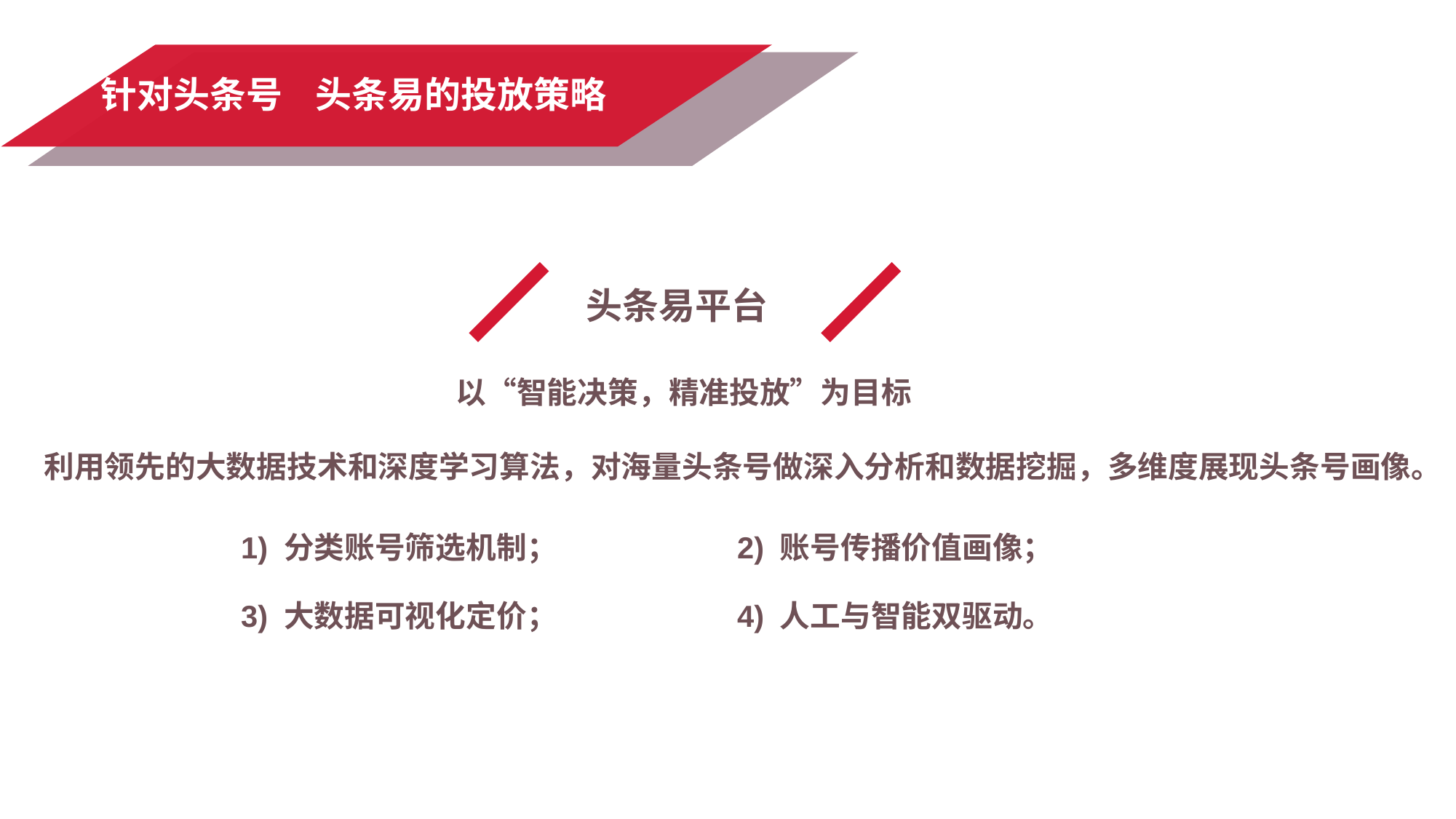

针对头条号    头条易的投放策略
头条易平台
以“智能决策，精准投放”为目标
利用领先的大数据技术和深度学习算法，对海量头条号做深入分析和数据挖掘，多维度展现头条号画像。
1) 分类账号筛选机制；                         2) 账号传播价值画像；
3) 大数据可视化定价；                         4) 人工与智能双驱动。